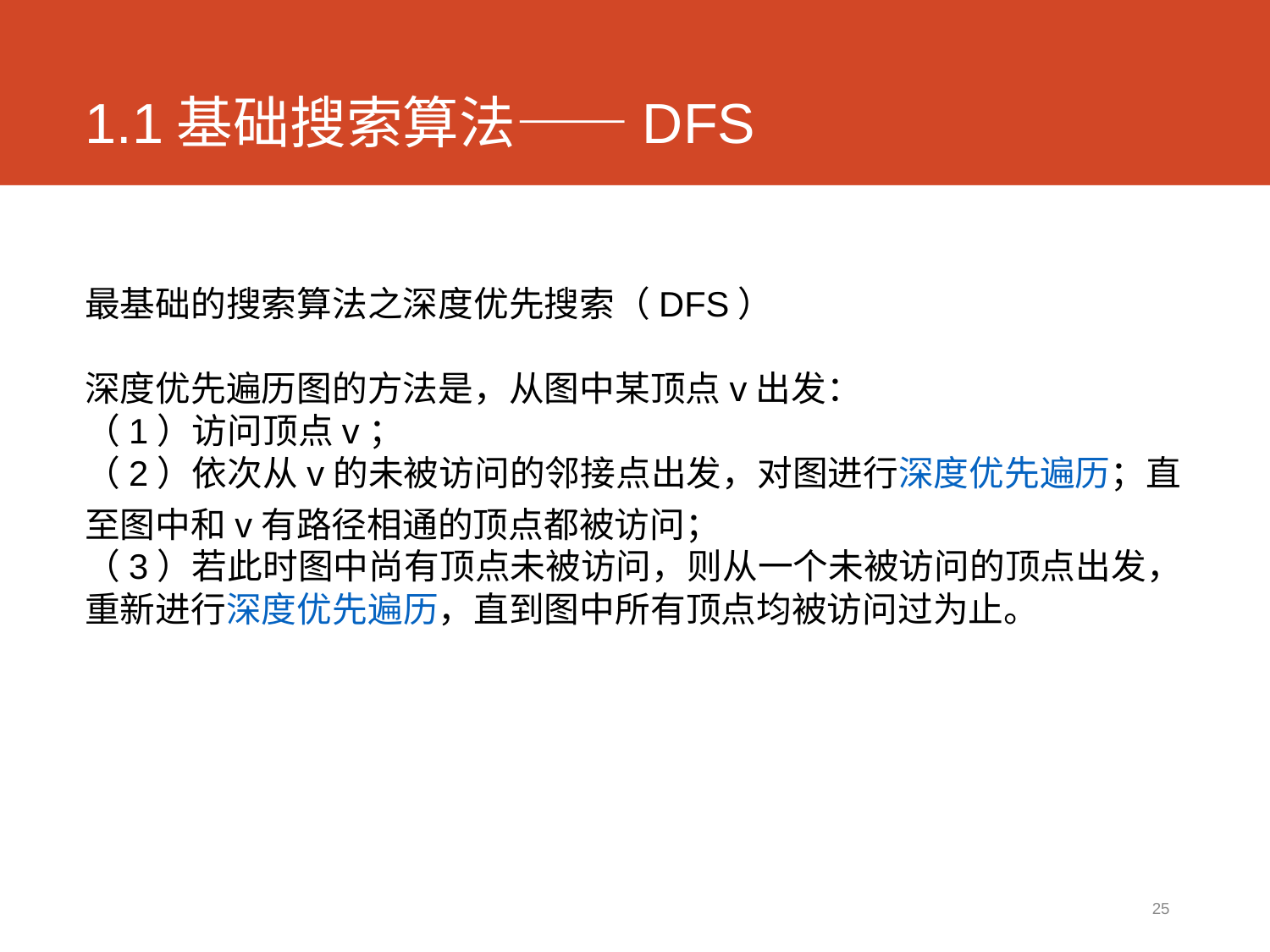

# 1.1基础搜索算法——DFS

最基础的搜索算法之深度优先搜索（DFS）
深度优先遍历图的方法是，从图中某顶点v出发：
（1）访问顶点v；
（2）依次从v的未被访问的邻接点出发，对图进行深度优先遍历；直至图中和v有路径相通的顶点都被访问；
（3）若此时图中尚有顶点未被访问，则从一个未被访问的顶点出发，重新进行深度优先遍历，直到图中所有顶点均被访问过为止。

25